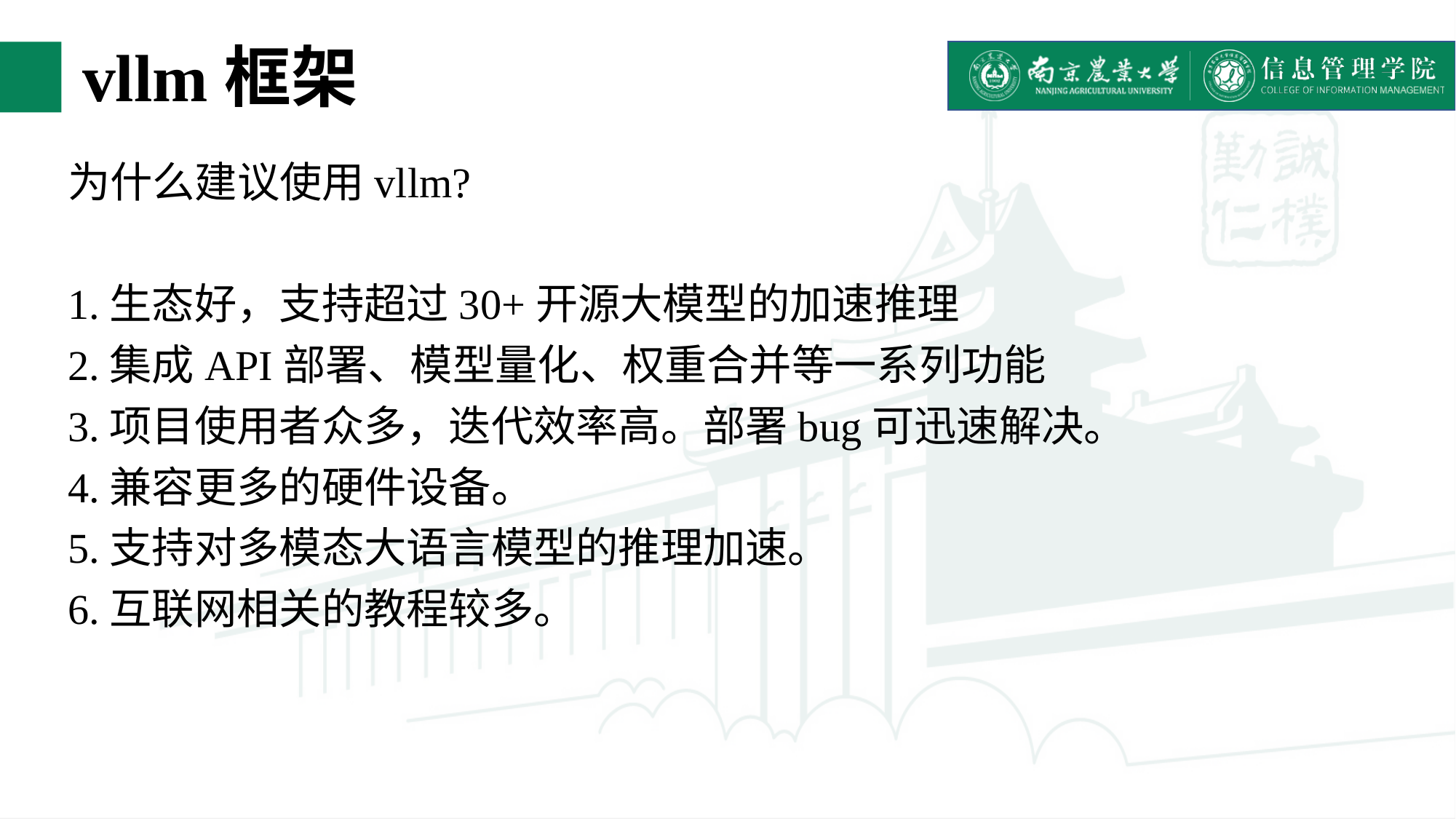

# vllm框架
为什么建议使用vllm?

1.生态好，支持超过30+开源大模型的加速推理
2.集成API部署、模型量化、权重合并等一系列功能
3.项目使用者众多，迭代效率高。部署bug可迅速解决。
4.兼容更多的硬件设备。
5.支持对多模态大语言模型的推理加速。
6.互联网相关的教程较多。